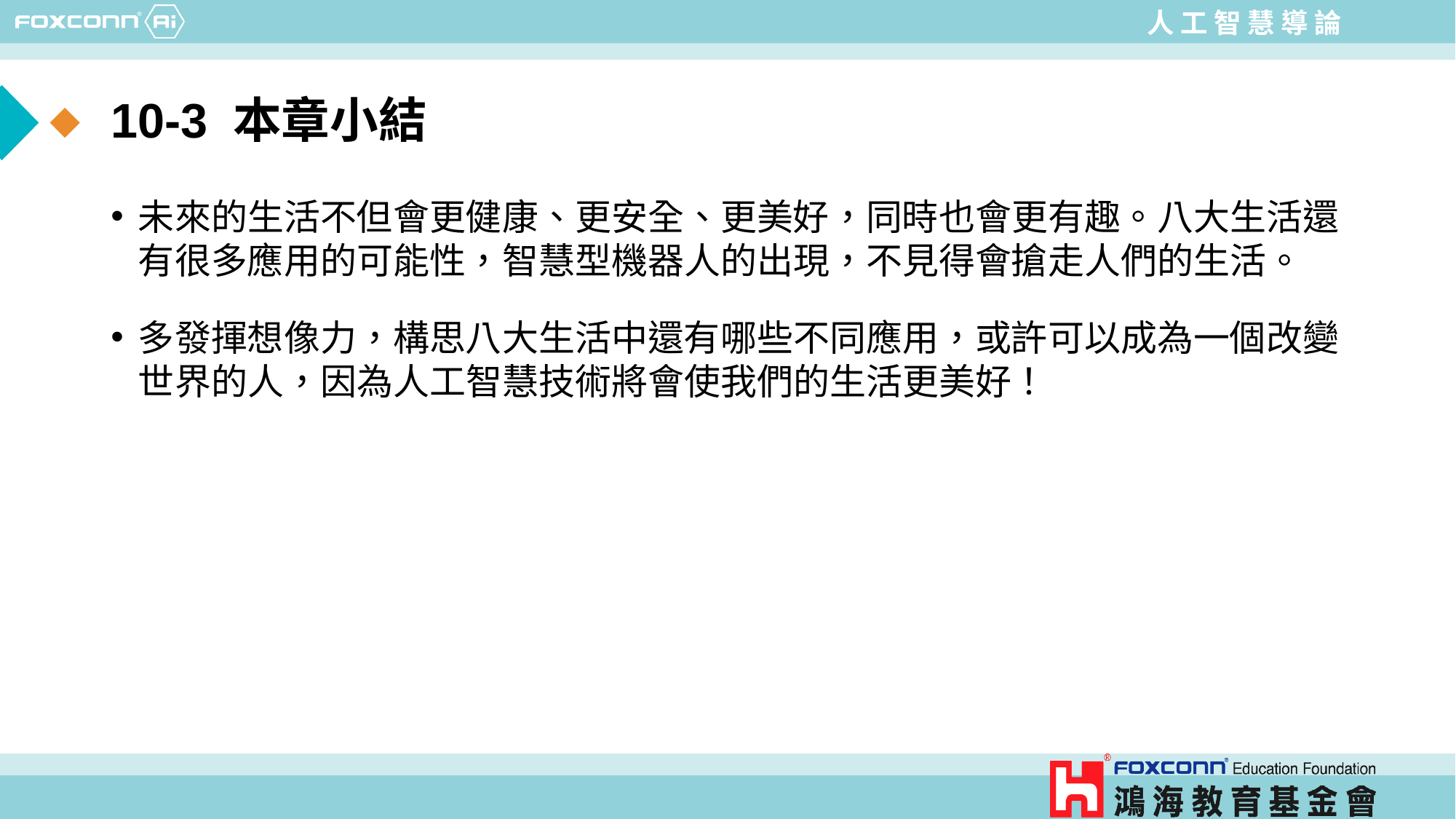

# 10-3 本章小結
未來的生活不但會更健康、更安全、更美好，同時也會更有趣。八大生活還有很多應用的可能性，智慧型機器人的出現，不見得會搶走人們的生活。
多發揮想像力，構思八大生活中還有哪些不同應用，或許可以成為一個改變世界的人，因為人工智慧技術將會使我們的生活更美好！